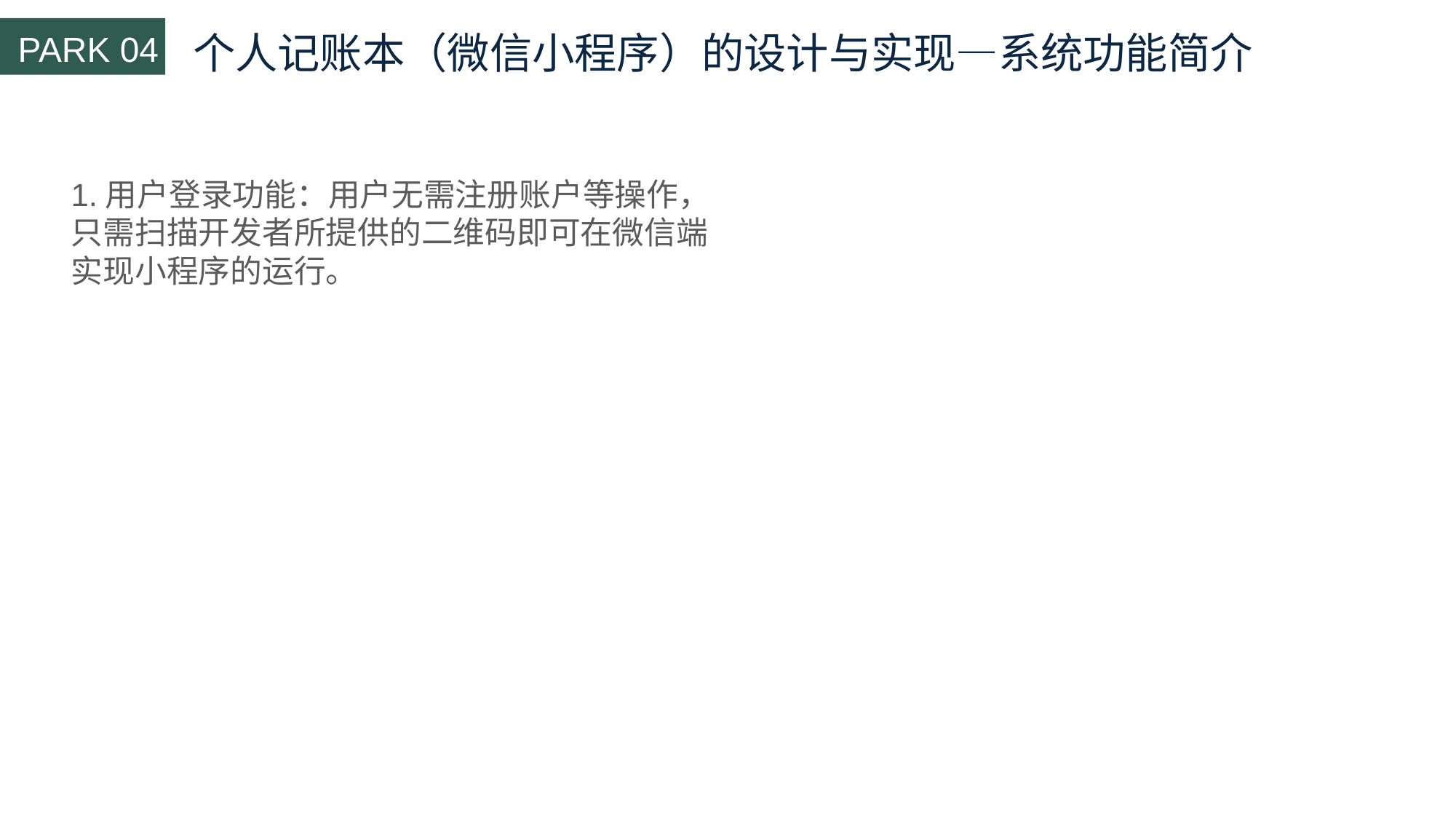

个人记账本（微信小程序）的设计与实现—系统功能简介
1.用户登录功能：用户无需注册账户等操作，只需扫描开发者所提供的二维码即可在微信端实现小程序的运行。

延时符